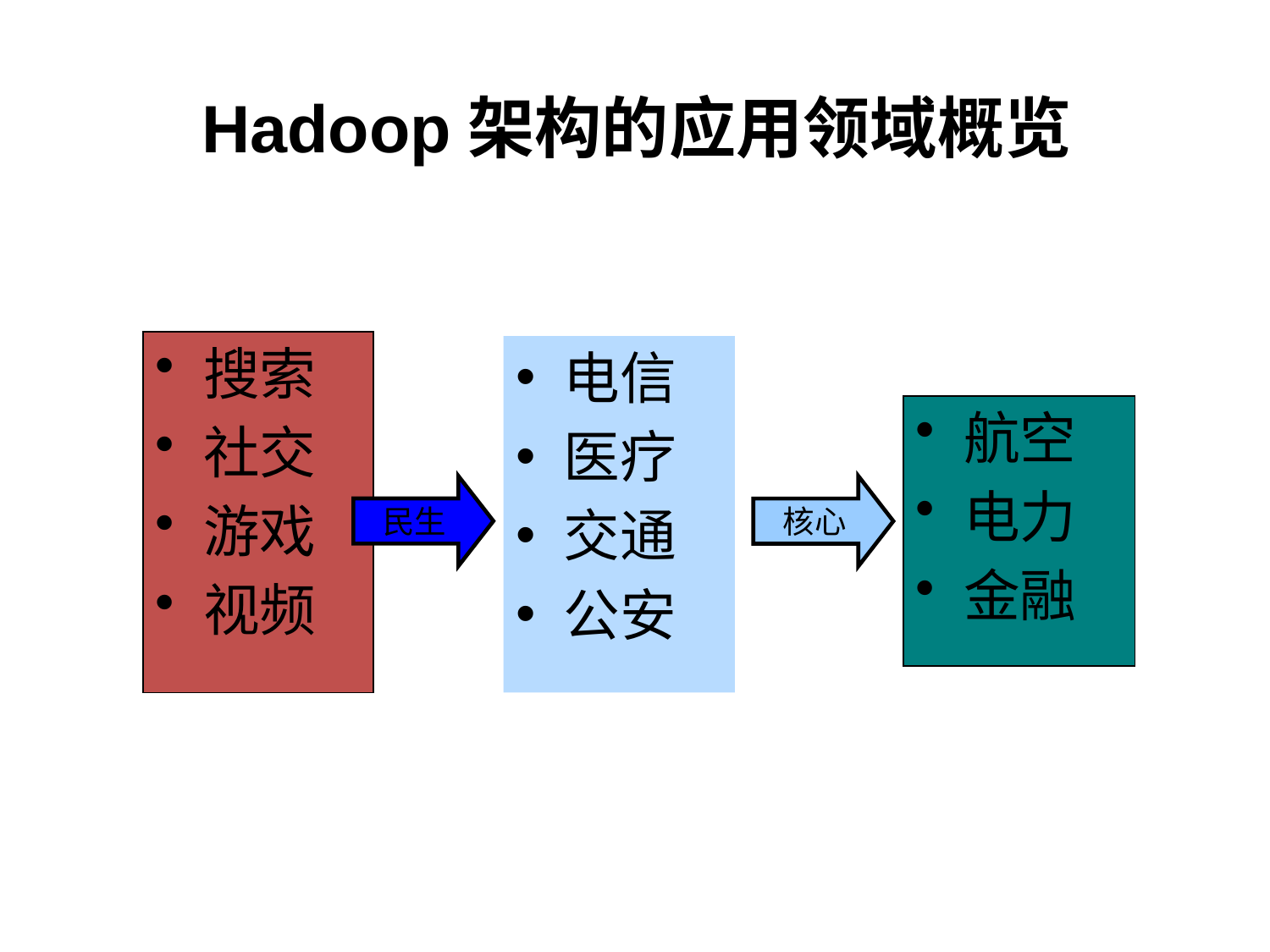

# Hadoop架构的应用领域概览
搜索
社交
游戏
视频
电信
医疗
交通
公安

航空
电力
金融
民生
核心